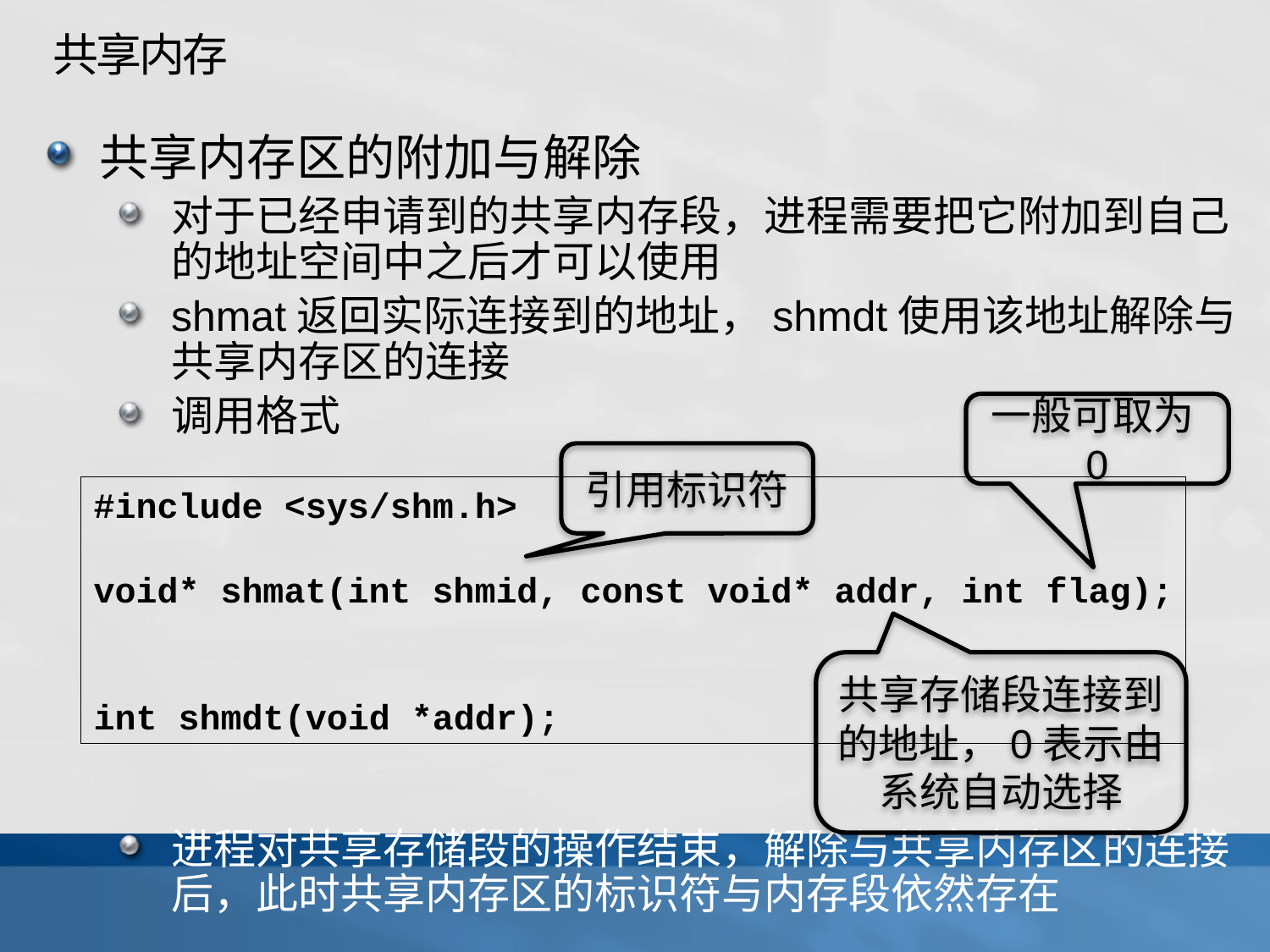

# 共享内存

共享内存区的附加与解除
对于已经申请到的共享内存段，进程需要把它附加到自己的地址空间中之后才可以使用
shmat返回实际连接到的地址，shmdt使用该地址解除与共享内存区的连接
调用格式

进程对共享存储段的操作结束，解除与共享内存区的连接后，此时共享内存区的标识符与内存段依然存在

一般可取为0
引用标识符
#include <sys/shm.h>

void* shmat(int shmid, const void* addr, int flag);

int shmdt(void *addr);
共享存储段连接到的地址，0表示由系统自动选择